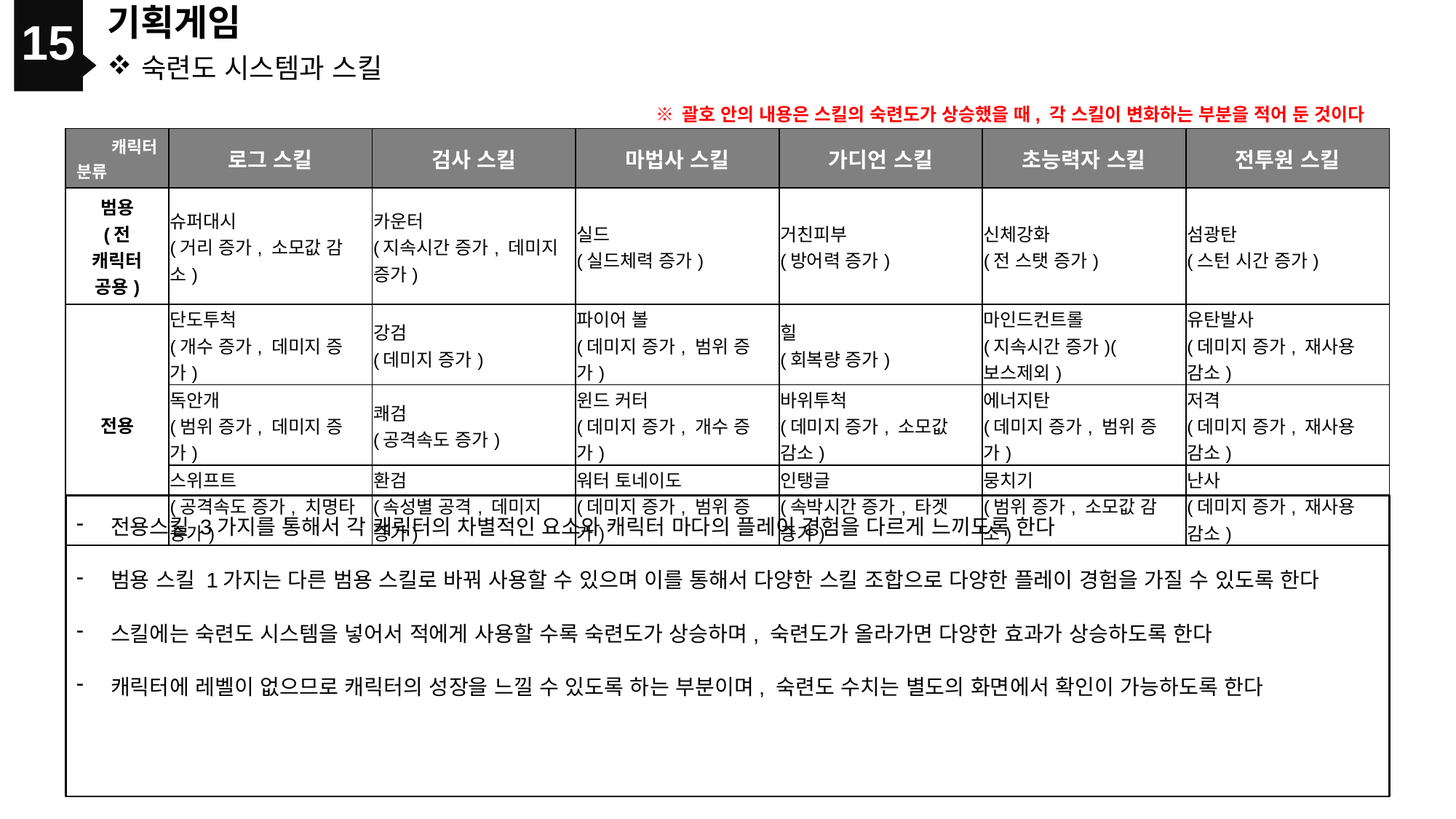

15
기획게임
숙련도 시스템과 스킬
※ 괄호 안의 내용은 스킬의 숙련도가 상승했을 때, 각 스킬이 변화하는 부분을 적어 둔 것이다
| 캐릭터 분류 | 로그 스킬 | 검사 스킬 | 마법사 스킬 | 가디언 스킬 | 초능력자 스킬 | 전투원 스킬 |
| --- | --- | --- | --- | --- | --- | --- |
| 범용 (전 캐릭터 공용) | 슈퍼대시 (거리 증가, 소모값 감소) | 카운터 (지속시간 증가, 데미지 증가) | 실드 (실드체력 증가) | 거친피부 (방어력 증가) | 신체강화 (전 스탯 증가) | 섬광탄 (스턴 시간 증가) |
| 전용 | 단도투척 (개수 증가, 데미지 증가) | 강검 (데미지 증가) | 파이어 볼 (데미지 증가, 범위 증가) | 힐 (회복량 증가) | 마인드컨트롤 (지속시간 증가)(보스제외) | 유탄발사 (데미지 증가, 재사용 감소) |
|  | 독안개 (범위 증가, 데미지 증가) | 쾌검 (공격속도 증가) | 윈드 커터 (데미지 증가, 개수 증가) | 바위투척 (데미지 증가, 소모값 감소) | 에너지탄 (데미지 증가, 범위 증가) | 저격 (데미지 증가, 재사용 감소) |
|  | 스위프트 (공격속도 증가, 치명타 증가) | 환검 (속성별 공격, 데미지 증가) | 워터 토네이도 (데미지 증가, 범위 증가) | 인탱글 (속박시간 증가, 타겟 증가) | 뭉치기 (범위 증가, 소모값 감소) | 난사 (데미지 증가, 재사용 감소) |
전용스킬 3가지를 통해서 각 캐릭터의 차별적인 요소와 캐릭터 마다의 플레이 경험을 다르게 느끼도록 한다
범용 스킬 1가지는 다른 범용 스킬로 바꿔 사용할 수 있으며 이를 통해서 다양한 스킬 조합으로 다양한 플레이 경험을 가질 수 있도록 한다
스킬에는 숙련도 시스템을 넣어서 적에게 사용할 수록 숙련도가 상승하며, 숙련도가 올라가면 다양한 효과가 상승하도록 한다
캐릭터에 레벨이 없으므로 캐릭터의 성장을 느낄 수 있도록 하는 부분이며, 숙련도 수치는 별도의 화면에서 확인이 가능하도록 한다